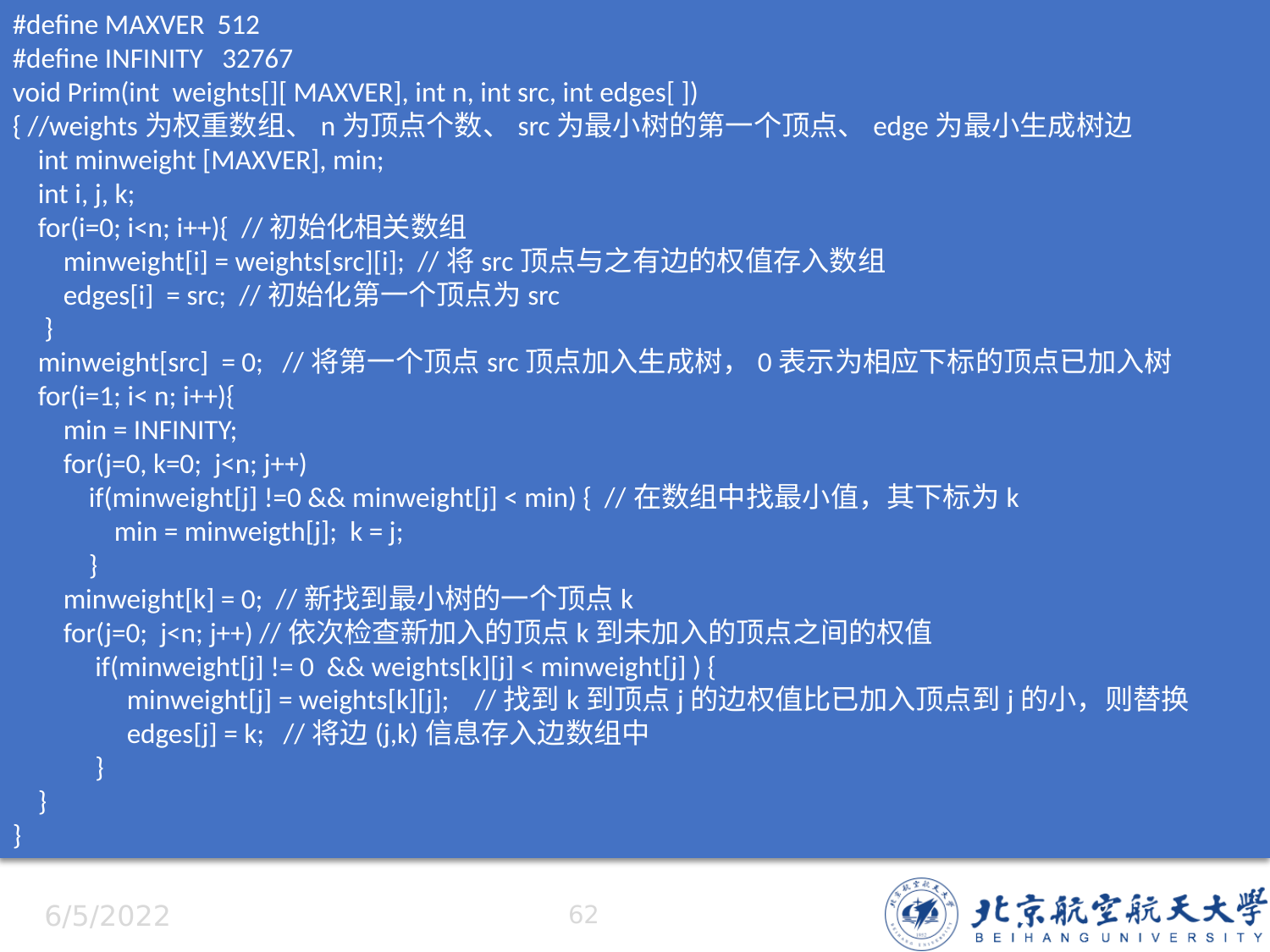

#define MAXVER  512
#define INFINITY   32767
void Prim(int  weights[][ MAXVER], int n, int src, int edges[ ])
{ //weights为权重数组、n为顶点个数、src为最小树的第一个顶点、edge为最小生成树边
    int minweight [MAXVER], min;
    int i, j, k;
    for(i=0; i<n; i++){  //初始化相关数组
        minweight[i] = weights[src][i];  //将src顶点与之有边的权值存入数组
        edges[i]  = src;  //初始化第一个顶点为src
     }
    minweight[src]  = 0;   //将第一个顶点src顶点加入生成树，0表示为相应下标的顶点已加入树
    for(i=1; i< n; i++){
        min = INFINITY;
        for(j=0, k=0;  j<n; j++)
            if(minweight[j] !=0 && minweight[j] < min) {  //在数组中找最小值，其下标为k
                min = minweigth[j];  k = j;
            }
        minweight[k] = 0;  //新找到最小树的一个顶点k
        for(j=0;  j<n; j++) //依次检查新加入的顶点k到未加入的顶点之间的权值
             if(minweight[j] != 0  && weights[k][j] < minweight[j] ) {
                  minweight[j] = weights[k][j];    //找到k到顶点j的边权值比已加入顶点到j的小，则替换
                  edges[j] = k;   //将边(j,k)信息存入边数组中
             }
    }
}
6/5/2022
62